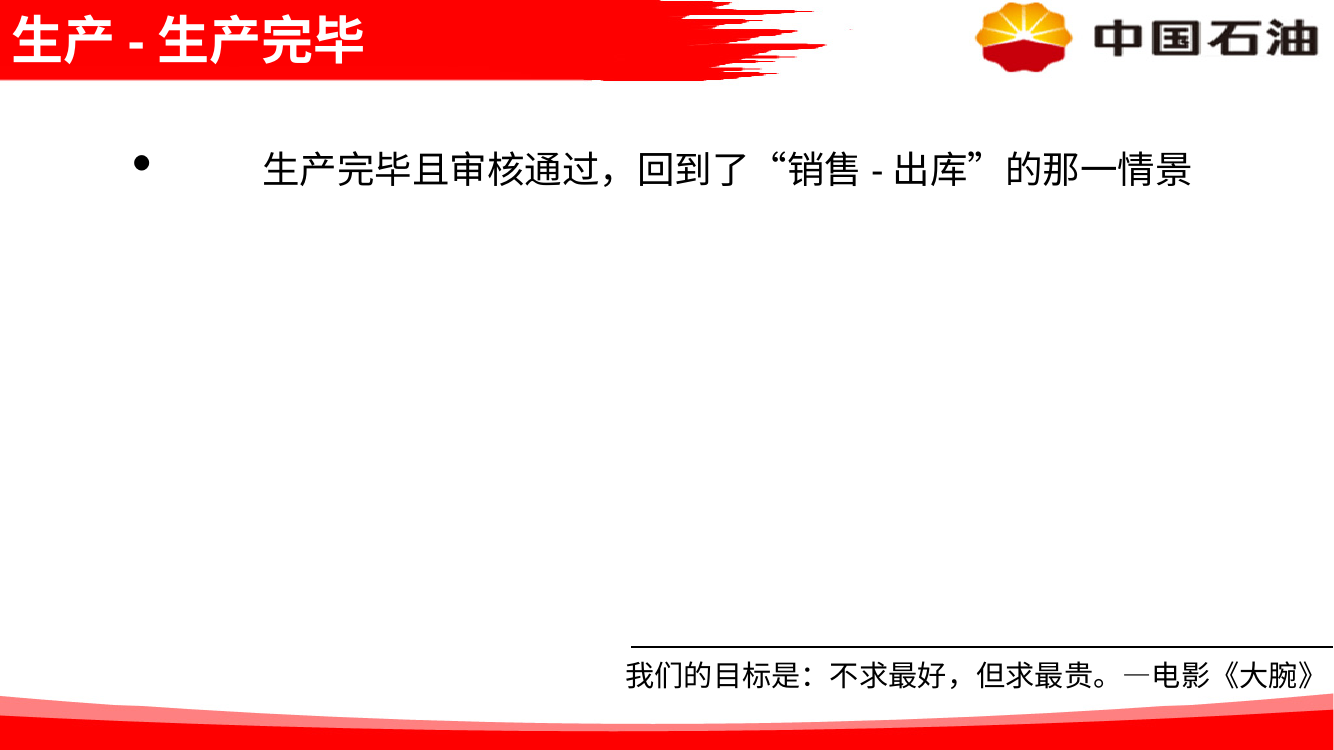

# 生产-生产完毕
生产完毕且审核通过，回到了“销售-出库”的那一情景
我们的目标是：不求最好，但求最贵。—电影《大腕》